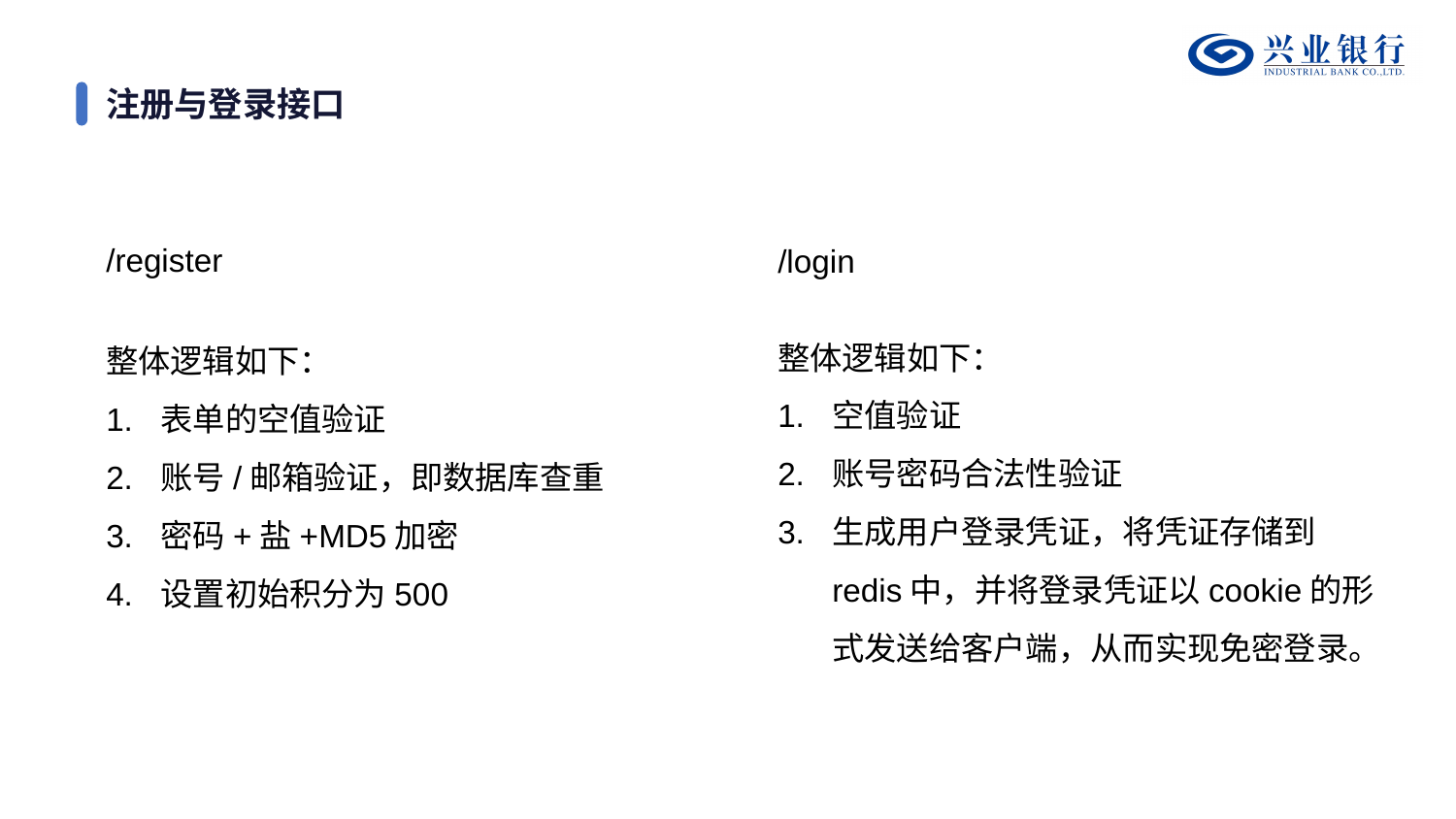

# 注册与登录接口
/register

整体逻辑如下：
表单的空值验证
账号/邮箱验证，即数据库查重
密码+盐+MD5加密
设置初始积分为500
/login

整体逻辑如下：
空值验证
账号密码合法性验证
生成用户登录凭证，将凭证存储到redis中，并将登录凭证以cookie的形式发送给客户端，从而实现免密登录。